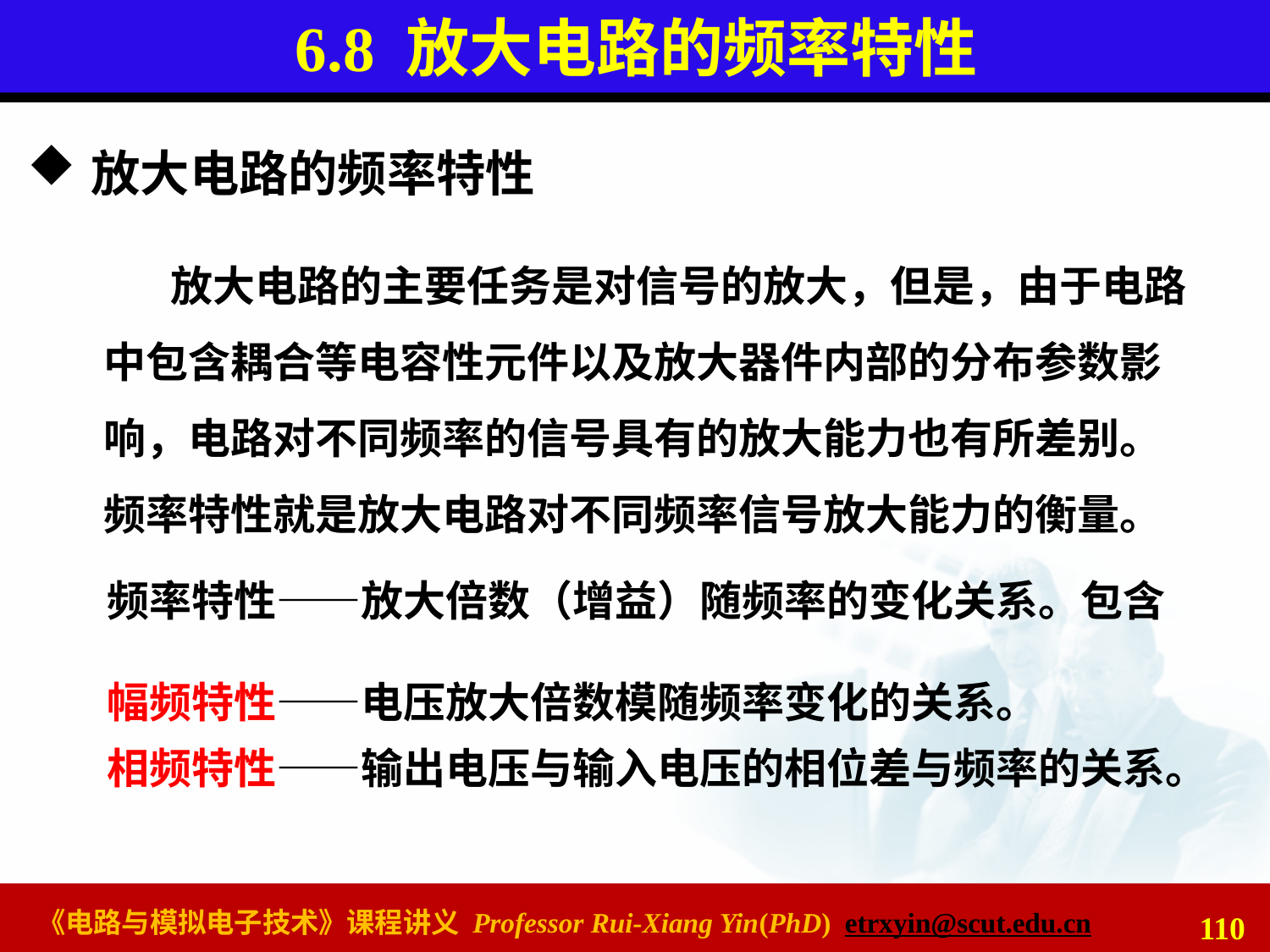

# 6.8 放大电路的频率特性
放大电路的频率特性
放大电路的主要任务是对信号的放大，但是，由于电路中包含耦合等电容性元件以及放大器件内部的分布参数影响，电路对不同频率的信号具有的放大能力也有所差别。频率特性就是放大电路对不同频率信号放大能力的衡量。
频率特性——放大倍数（增益）随频率的变化关系。包含
幅频特性——电压放大倍数模随频率变化的关系。
相频特性——输出电压与输入电压的相位差与频率的关系。
110